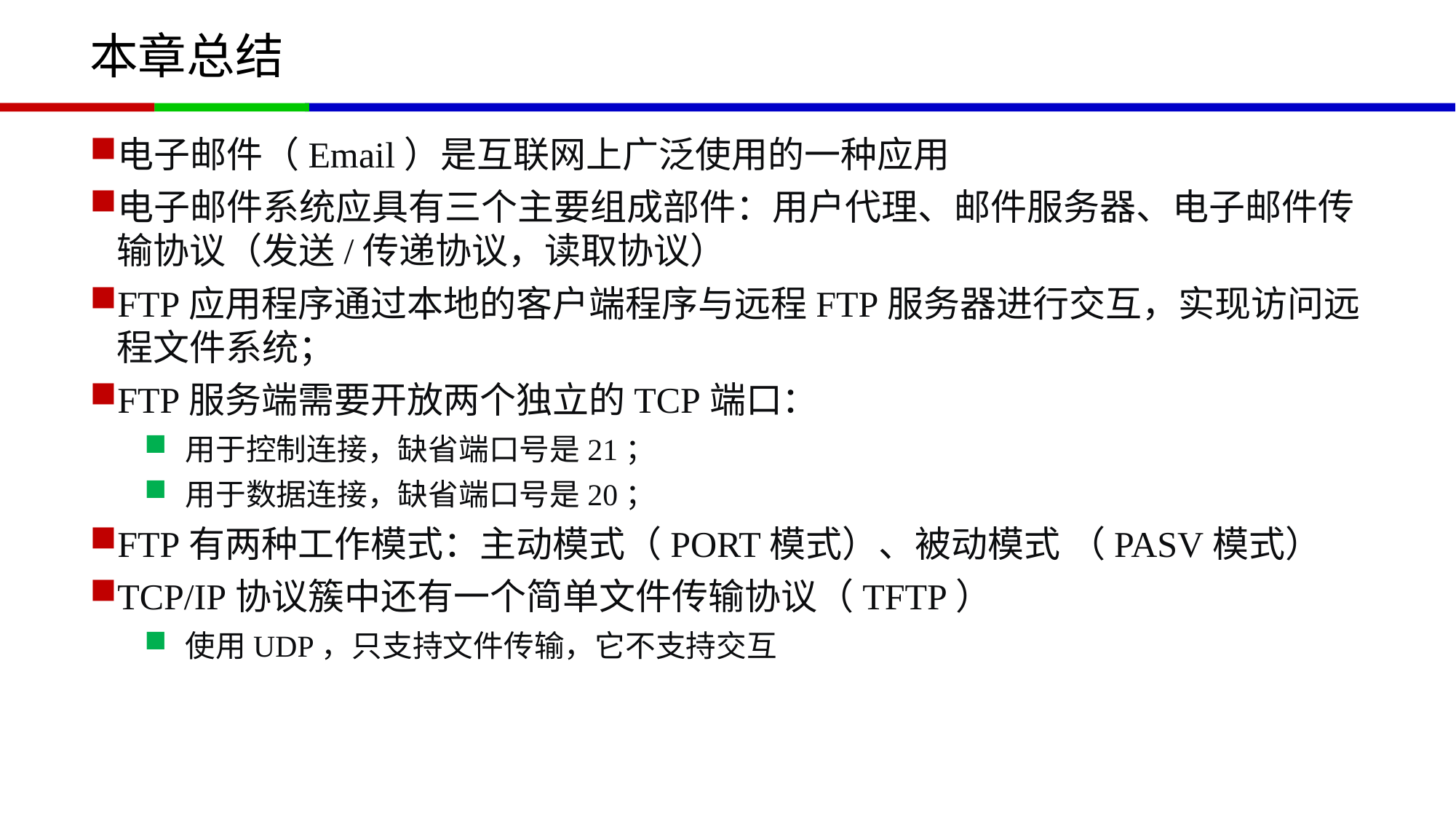

# 本章总结
电子邮件（Email）是互联网上广泛使用的一种应用
电子邮件系统应具有三个主要组成部件：用户代理、邮件服务器、电子邮件传输协议（发送/传递协议，读取协议）
FTP应用程序通过本地的客户端程序与远程FTP服务器进行交互，实现访问远程文件系统；
FTP服务端需要开放两个独立的TCP端口：
用于控制连接，缺省端口号是21；
用于数据连接，缺省端口号是20；
FTP有两种工作模式：主动模式（PORT模式）、被动模式 （PASV模式）
TCP/IP协议簇中还有一个简单文件传输协议（TFTP）
使用UDP，只支持文件传输，它不支持交互

183